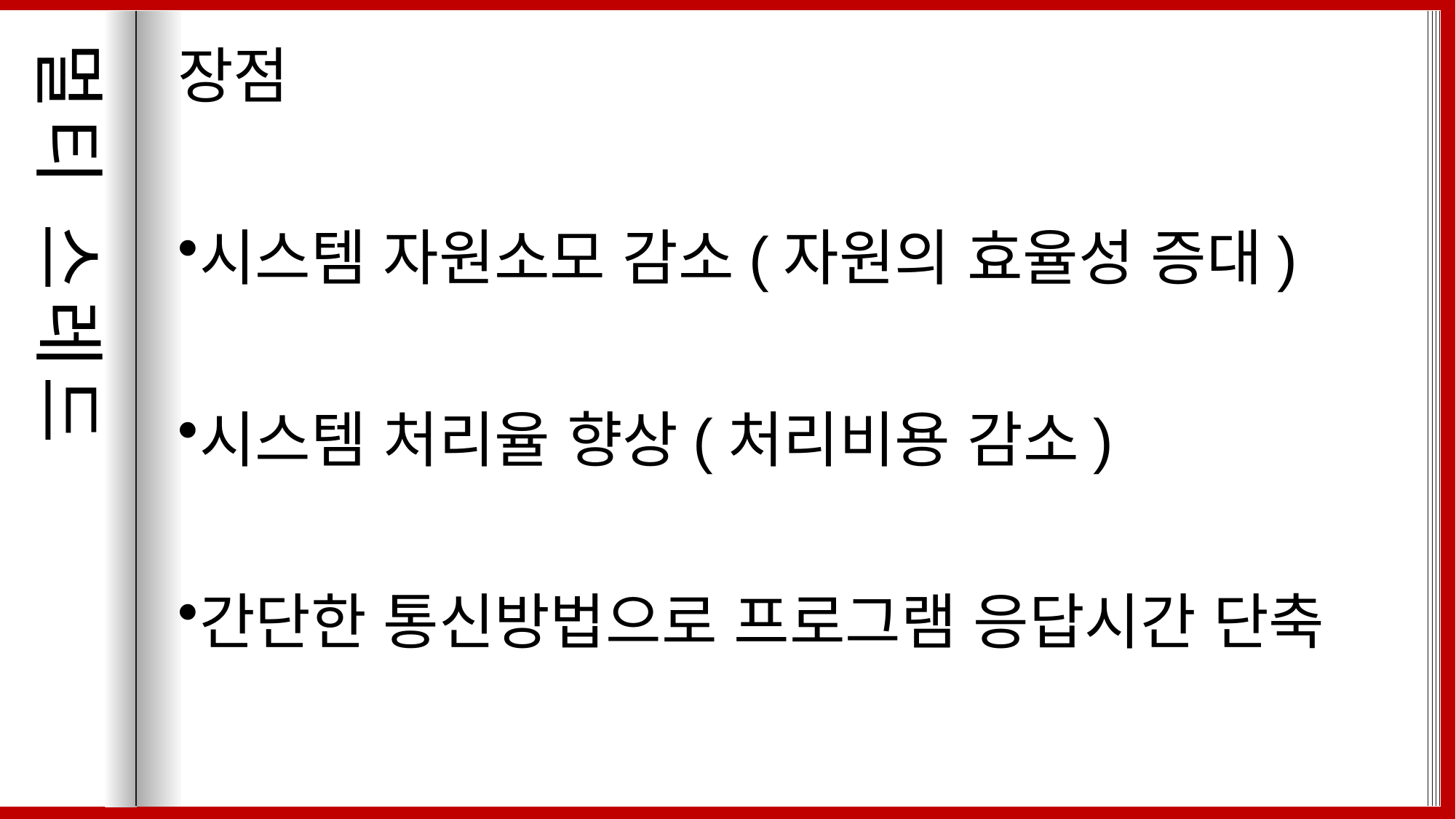

`
멀티 스레드
장점
시스템 자원소모 감소(자원의 효율성 증대)
시스템 처리율 향상(처리비용 감소)
간단한 통신방법으로 프로그램 응답시간 단축